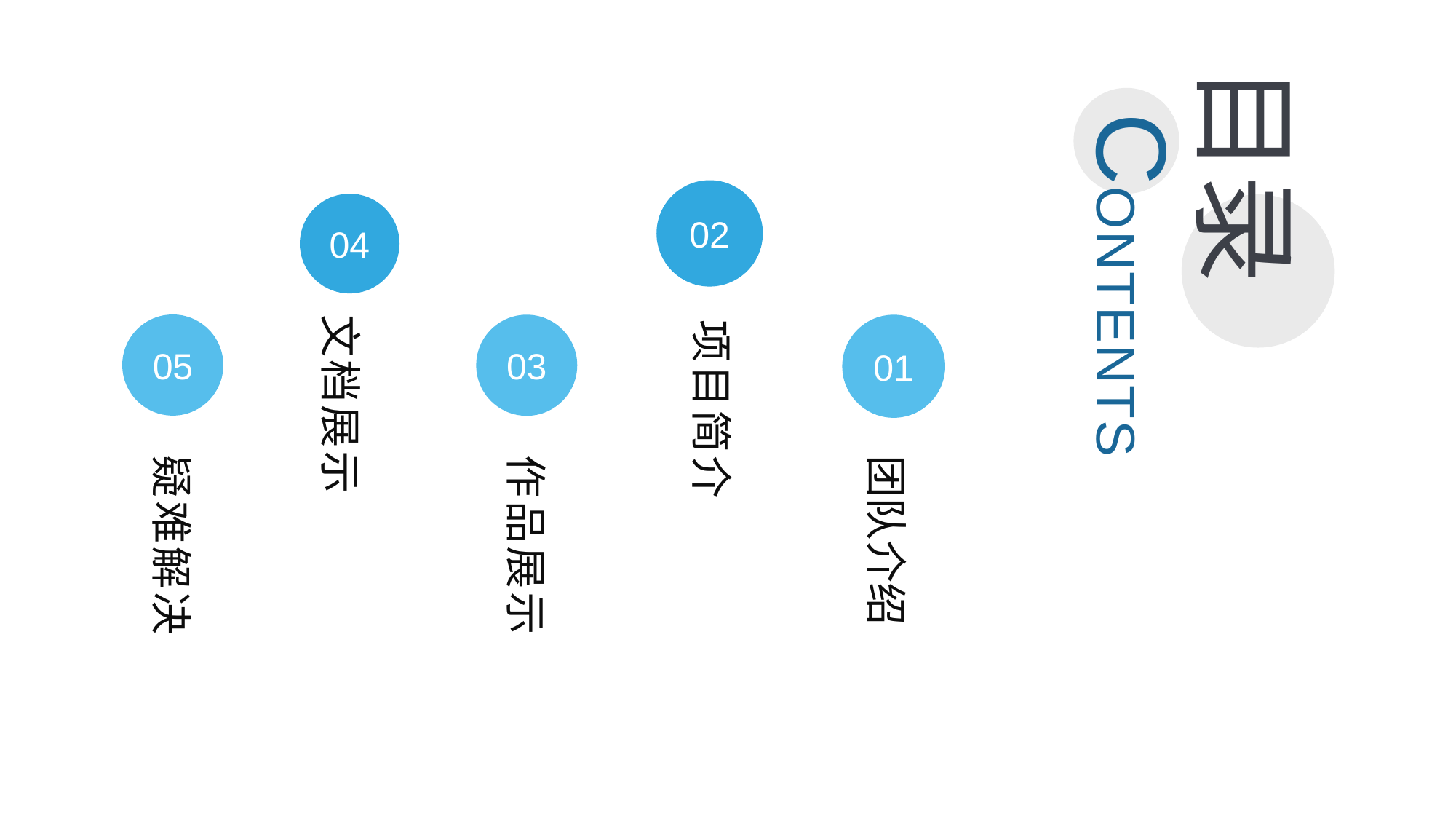

目录

CONTENTS
02
04

文档展示
05
01
03
项目简介
疑难解决
作品展示
团队介绍